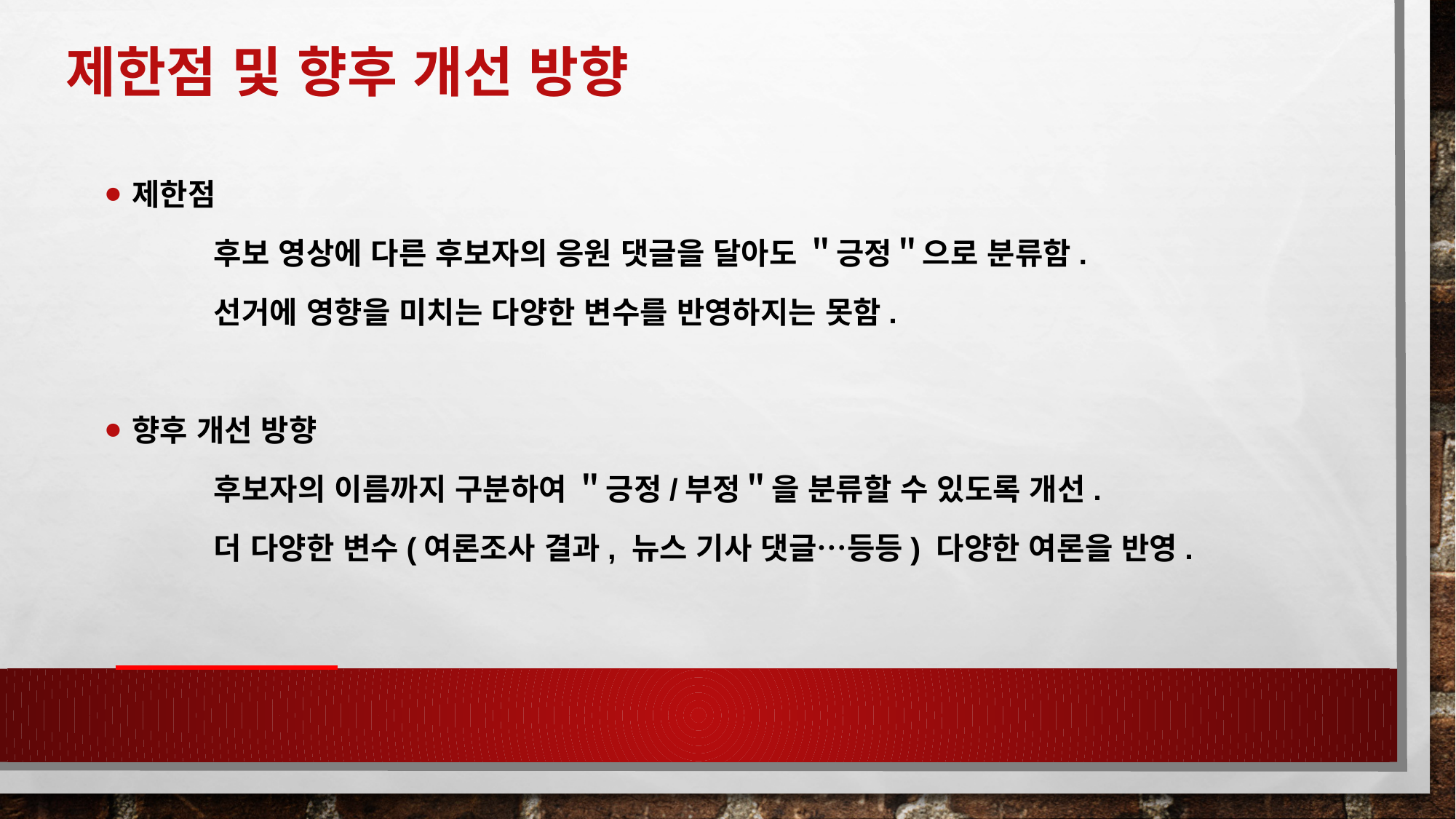

# 제한점 및 향후 개선 방향
제한점
	후보 영상에 다른 후보자의 응원 댓글을 달아도 ＂긍정＂으로 분류함.
	선거에 영향을 미치는 다양한 변수를 반영하지는 못함.

향후 개선 방향
	후보자의 이름까지 구분하여 ＂긍정/부정＂을 분류할 수 있도록 개선.
	더 다양한 변수(여론조사 결과, 뉴스 기사 댓글…등등) 다양한 여론을 반영.